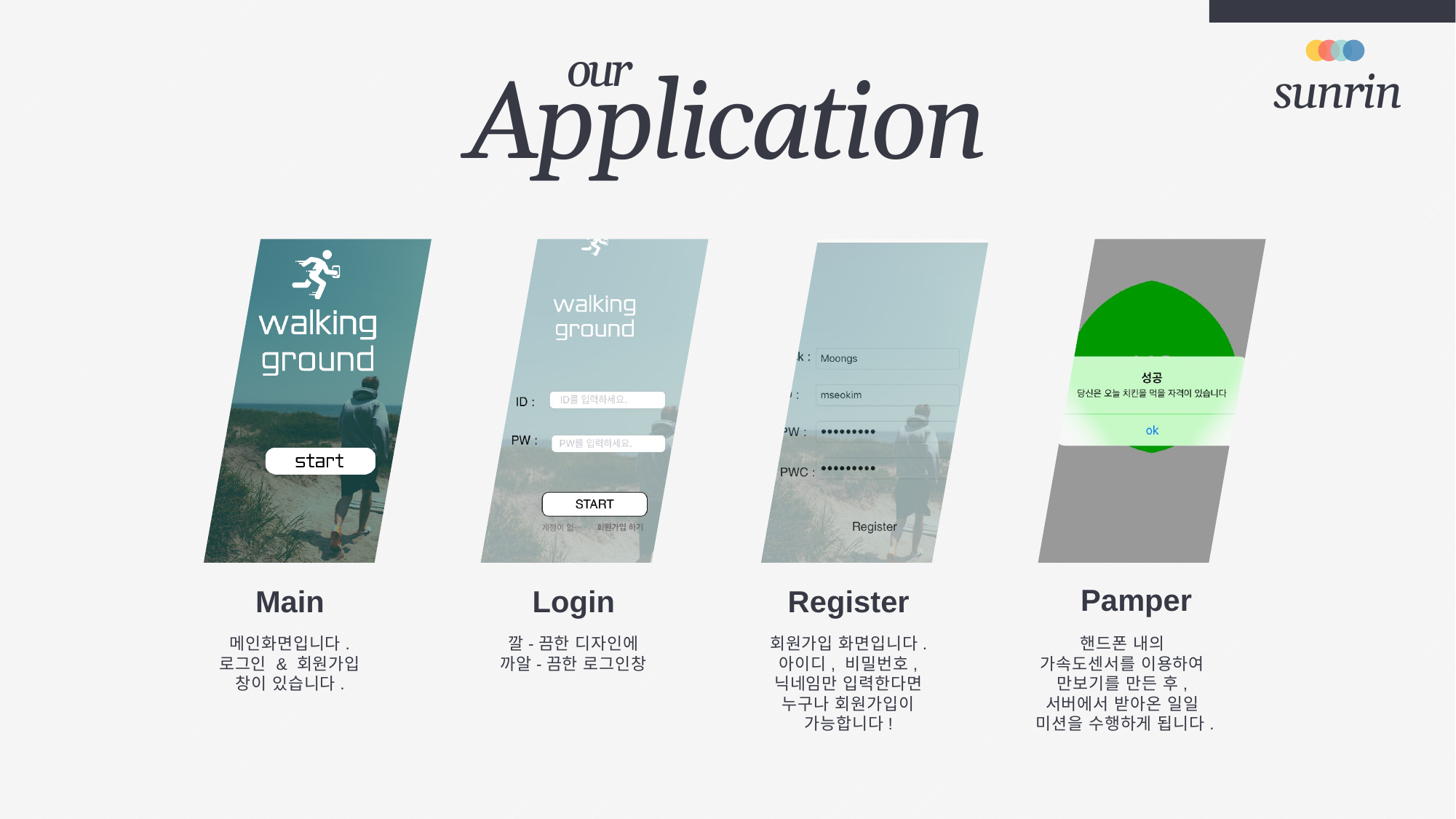

our
Application
sunrin

Pamper
Main
Login
Register
메인화면입니다.
로그인 & 회원가입 창이 있습니다.
깔-끔한 디자인에
까알-끔한 로그인창
회원가입 화면입니다.
아이디, 비밀번호, 닉네임만 입력한다면 누구나 회원가입이 가능합니다!
핸드폰 내의 가속도센서를 이용하여 만보기를 만든 후, 서버에서 받아온 일일 미션을 수행하게 됩니다.